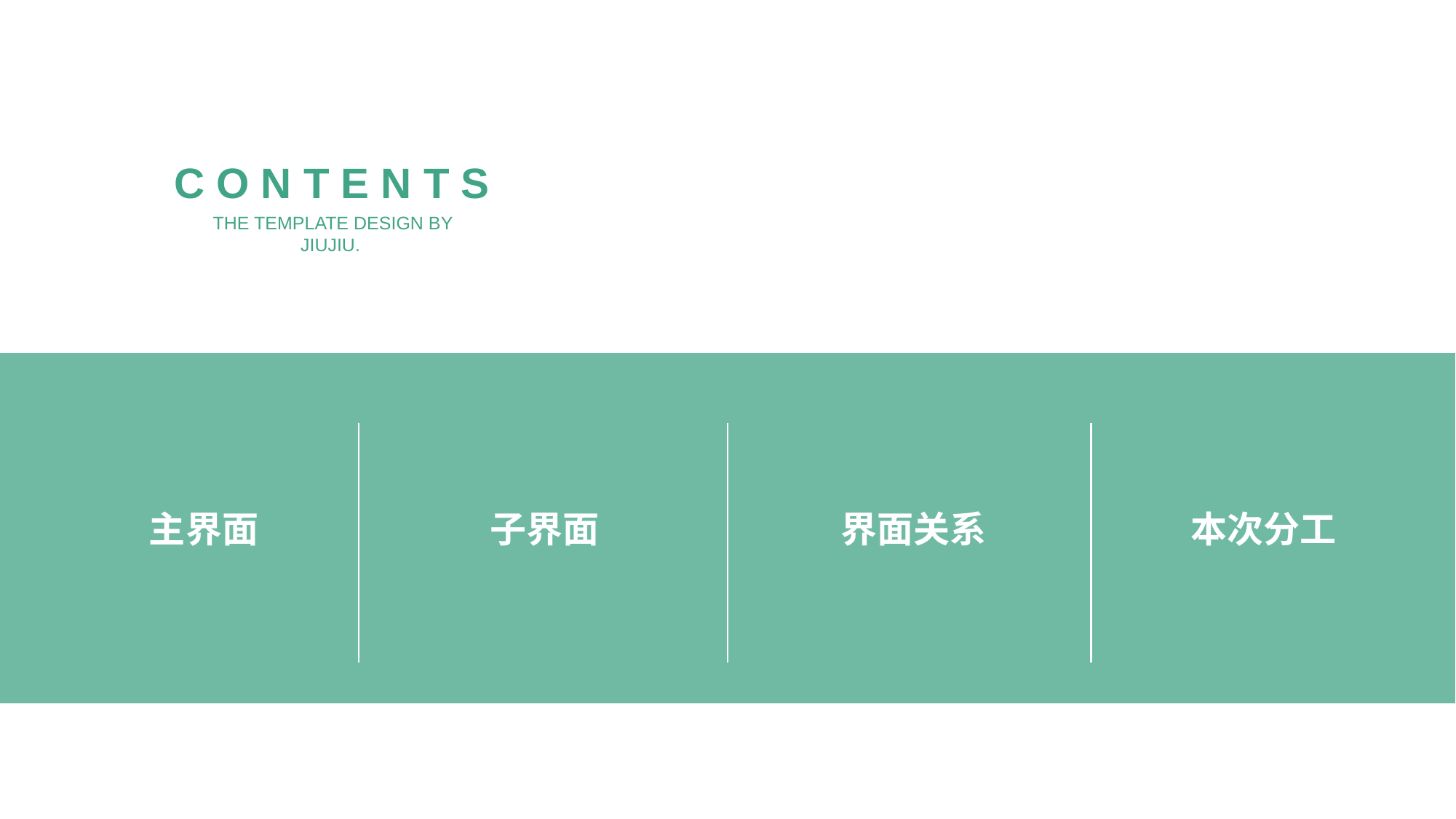

C O N T E N T S
THE TEMPLATE DESIGN BY JIUJIU.

主界面
子界面
本次分工
界面关系